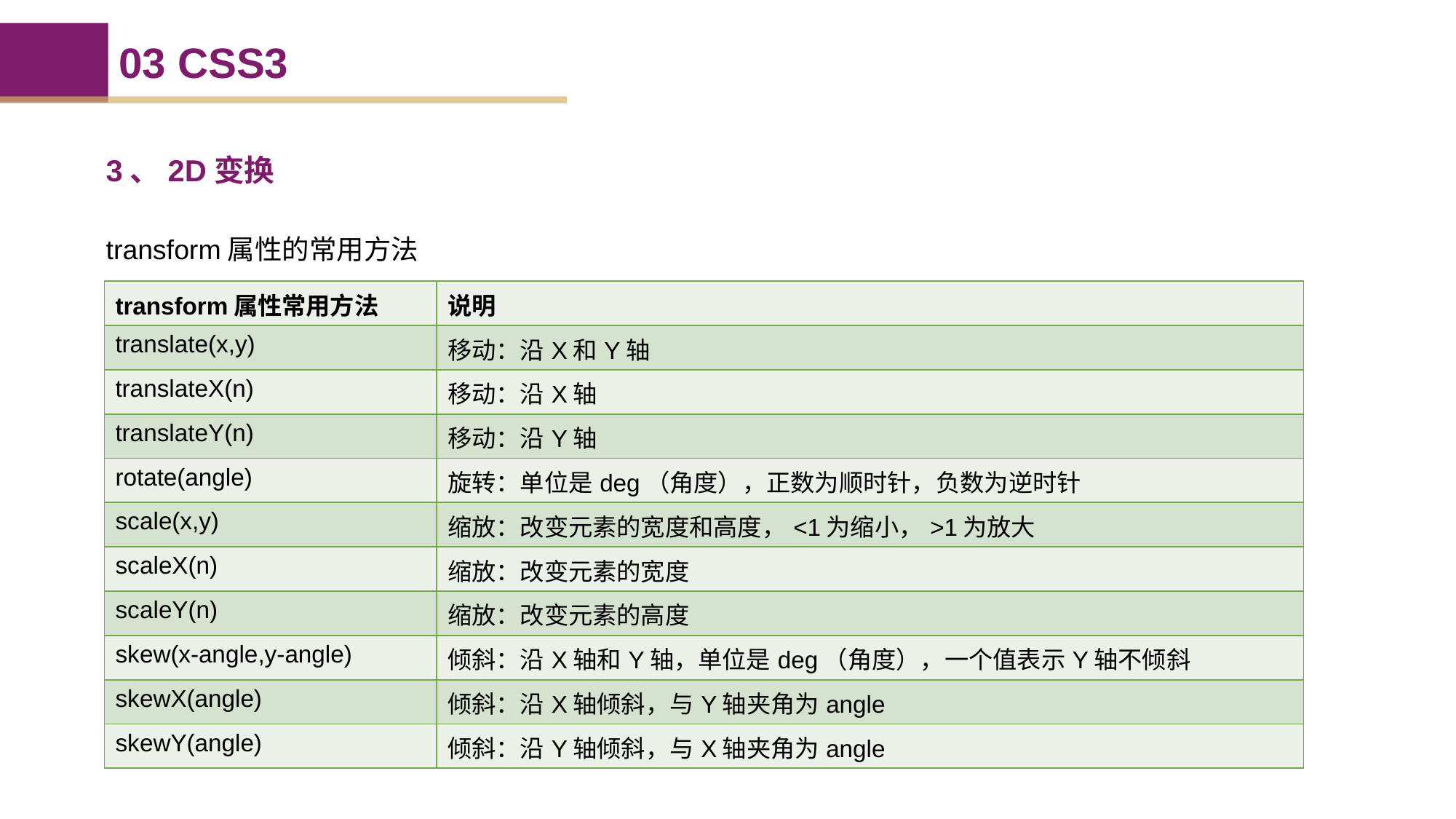

03 CSS3
3、2D变换
transform属性的常用方法
| transform属性常用方法 | 说明 |
| --- | --- |
| translate(x,y) | 移动：沿X和Y轴 |
| translateX(n) | 移动：沿X轴 |
| translateY(n) | 移动：沿Y轴 |
| rotate(angle) | 旋转：单位是deg（角度），正数为顺时针，负数为逆时针 |
| scale(x,y) | 缩放：改变元素的宽度和高度，<1为缩小，>1为放大 |
| scaleX(n) | 缩放：改变元素的宽度 |
| scaleY(n) | 缩放：改变元素的高度 |
| skew(x-angle,y-angle) | 倾斜：沿X轴和Y轴，单位是deg（角度），一个值表示Y轴不倾斜 |
| skewX(angle) | 倾斜：沿X轴倾斜，与Y轴夹角为angle |
| skewY(angle) | 倾斜：沿Y轴倾斜，与X轴夹角为angle |
23